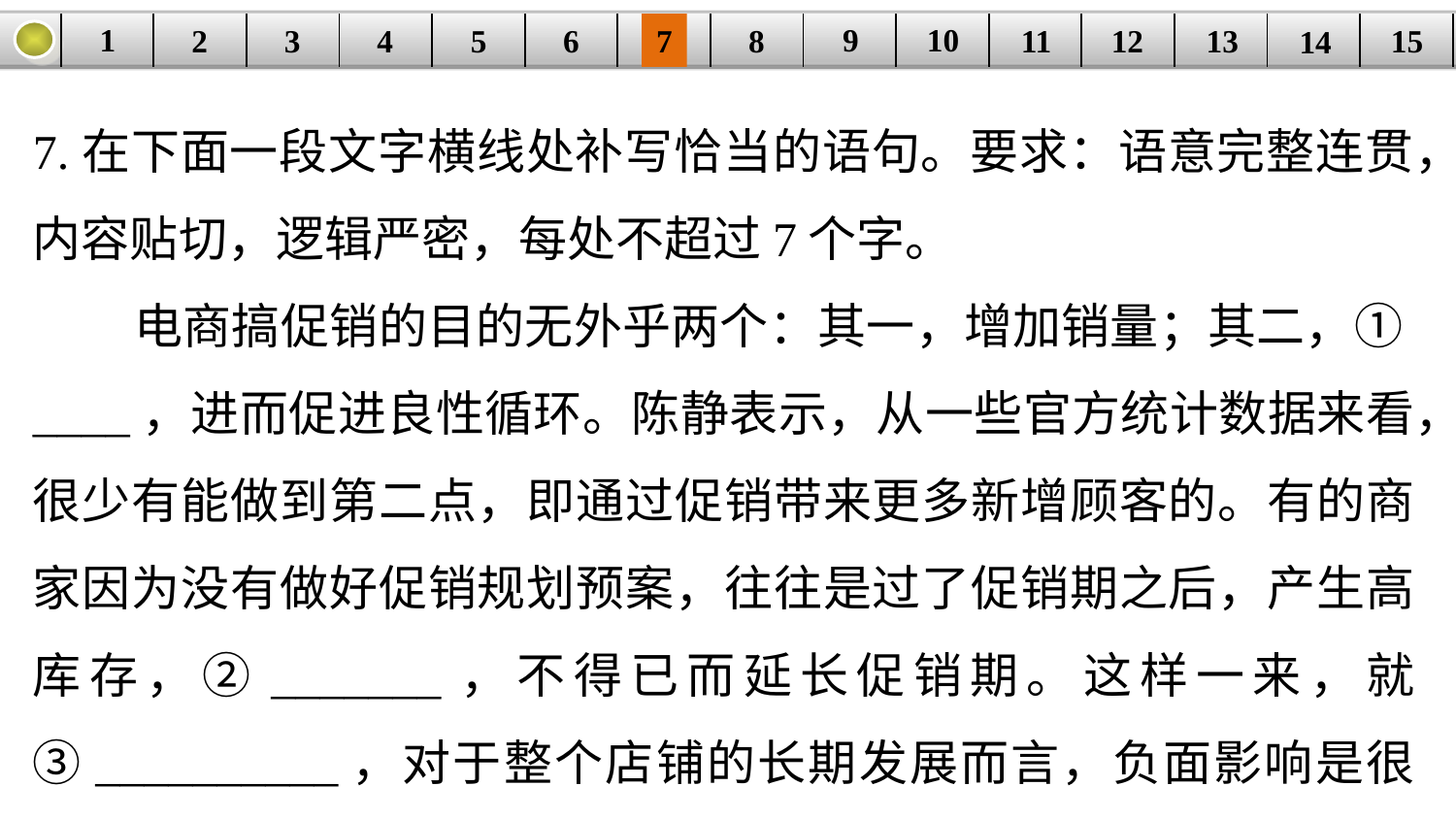

9
10
1
3
4
5
6
8
11
2
12
15
|  |  |  |  |  |  |  |  |  |  |  |  |  |  |  |
| --- | --- | --- | --- | --- | --- | --- | --- | --- | --- | --- | --- | --- | --- | --- |
7
13
14

7.在下面一段文字横线处补写恰当的语句。要求：语意完整连贯，内容贴切，逻辑严密，每处不超过7个字。
        电商搞促销的目的无外乎两个：其一，增加销量；其二，①____，进而促进良性循环。陈静表示，从一些官方统计数据来看，很少有能做到第二点，即通过促销带来更多新增顾客的。有的商家因为没有做好促销规划预案，往往是过了促销期之后，产生高库存，②_______，不得已而延长促销期。这样一来，就③__________，对于整个店铺的长期发展而言，负面影响是很大的。